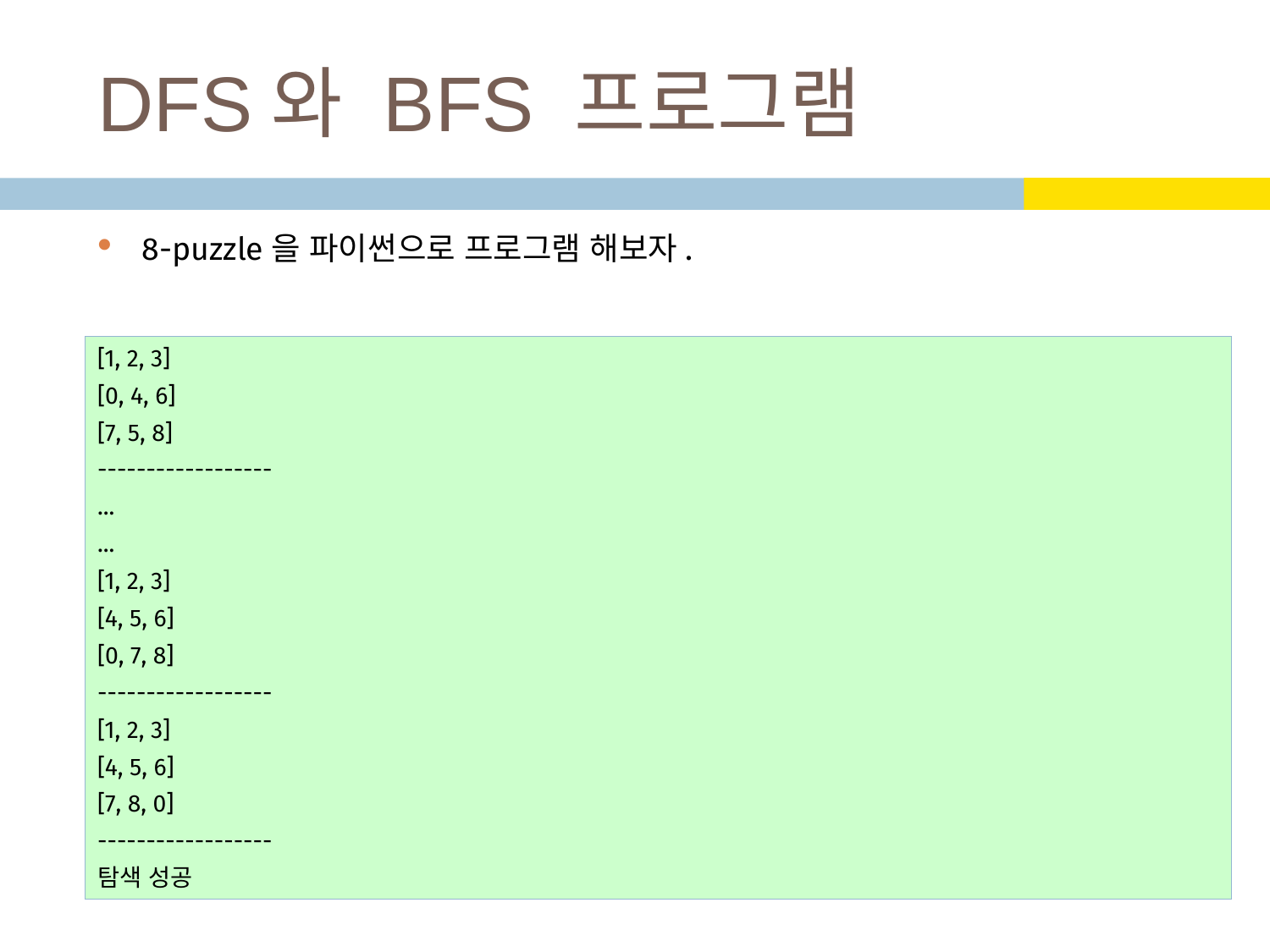

# DFS와 BFS 프로그램
8-puzzle을 파이썬으로 프로그램 해보자.
[1, 2, 3]
[0, 4, 6]
[7, 5, 8]
------------------
...
...
[1, 2, 3]
[4, 5, 6]
[0, 7, 8]
------------------
[1, 2, 3]
[4, 5, 6]
[7, 8, 0]
------------------
탐색 성공